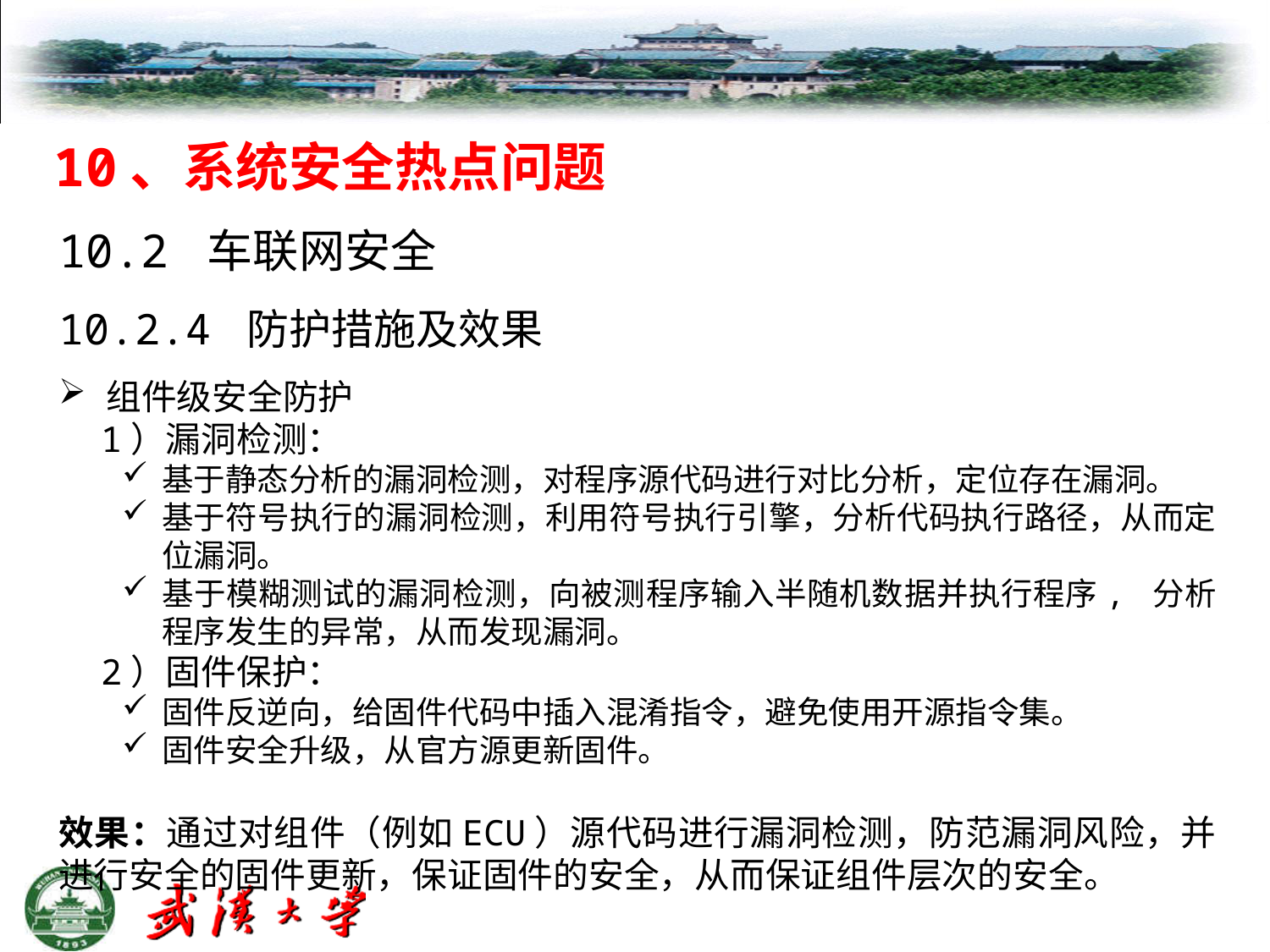

10、系统安全热点问题
10.2 车联网安全
10.2.4 防护措施及效果
组件级安全防护
  1）漏洞检测：
基于静态分析的漏洞检测，对程序源代码进行对比分析，定位存在漏洞。
基于符号执行的漏洞检测，利用符号执行引擎，分析代码执行路径，从而定位漏洞。
基于模糊测试的漏洞检测，向被测程序输入半随机数据并执行程序, 分析程序发生的异常，从而发现漏洞。
  2）固件保护：
固件反逆向，给固件代码中插入混淆指令，避免使用开源指令集。
固件安全升级，从官方源更新固件。

效果：通过对组件（例如ECU）源代码进行漏洞检测，防范漏洞风险，并进行安全的固件更新，保证固件的安全，从而保证组件层次的安全。